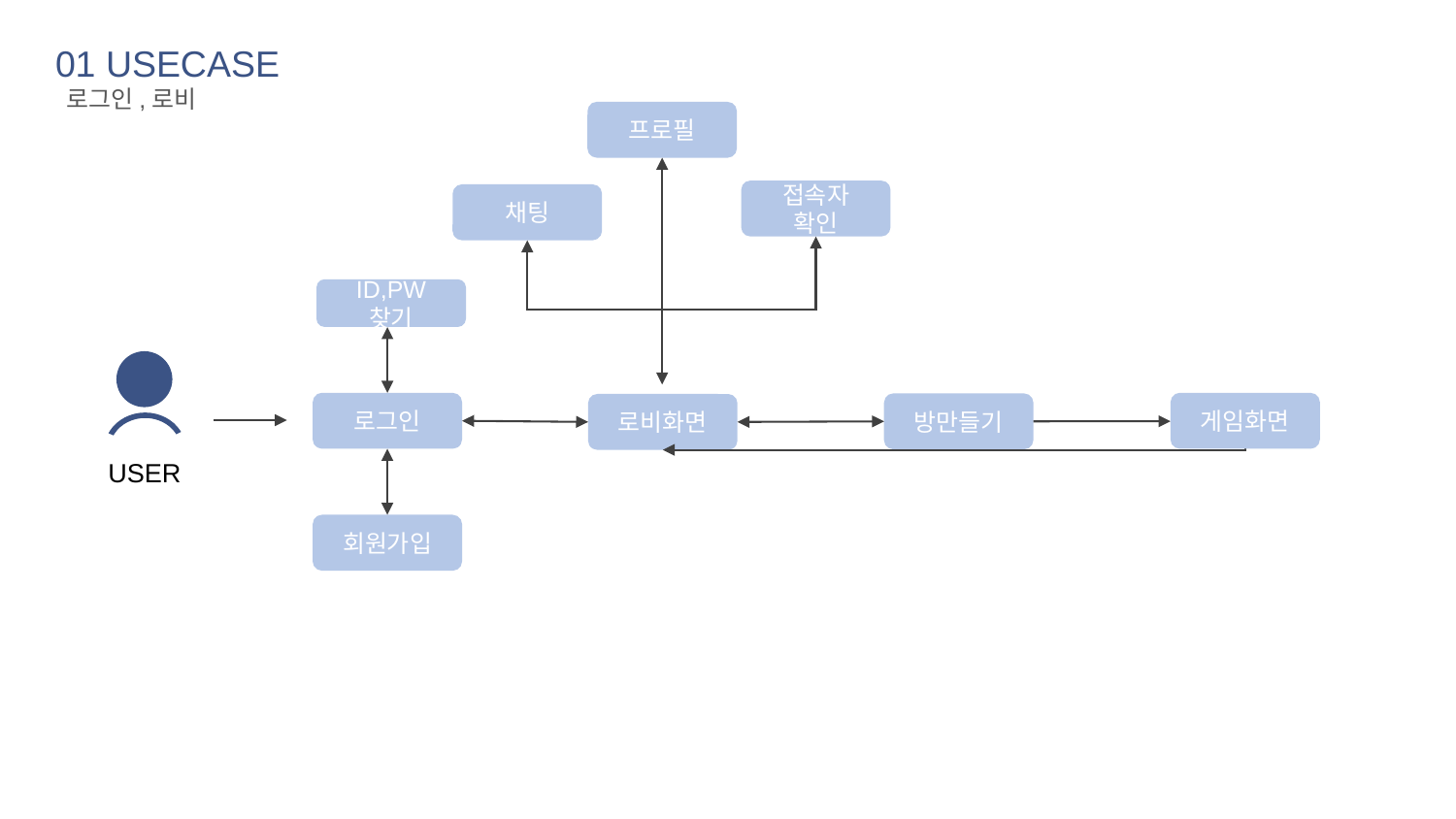

01 USECASE
 로그인,로비
프로필
접속자 확인
채팅
ID,PW 찾기

로그인
게임화면
방만들기
로비화면

USER
회원가입